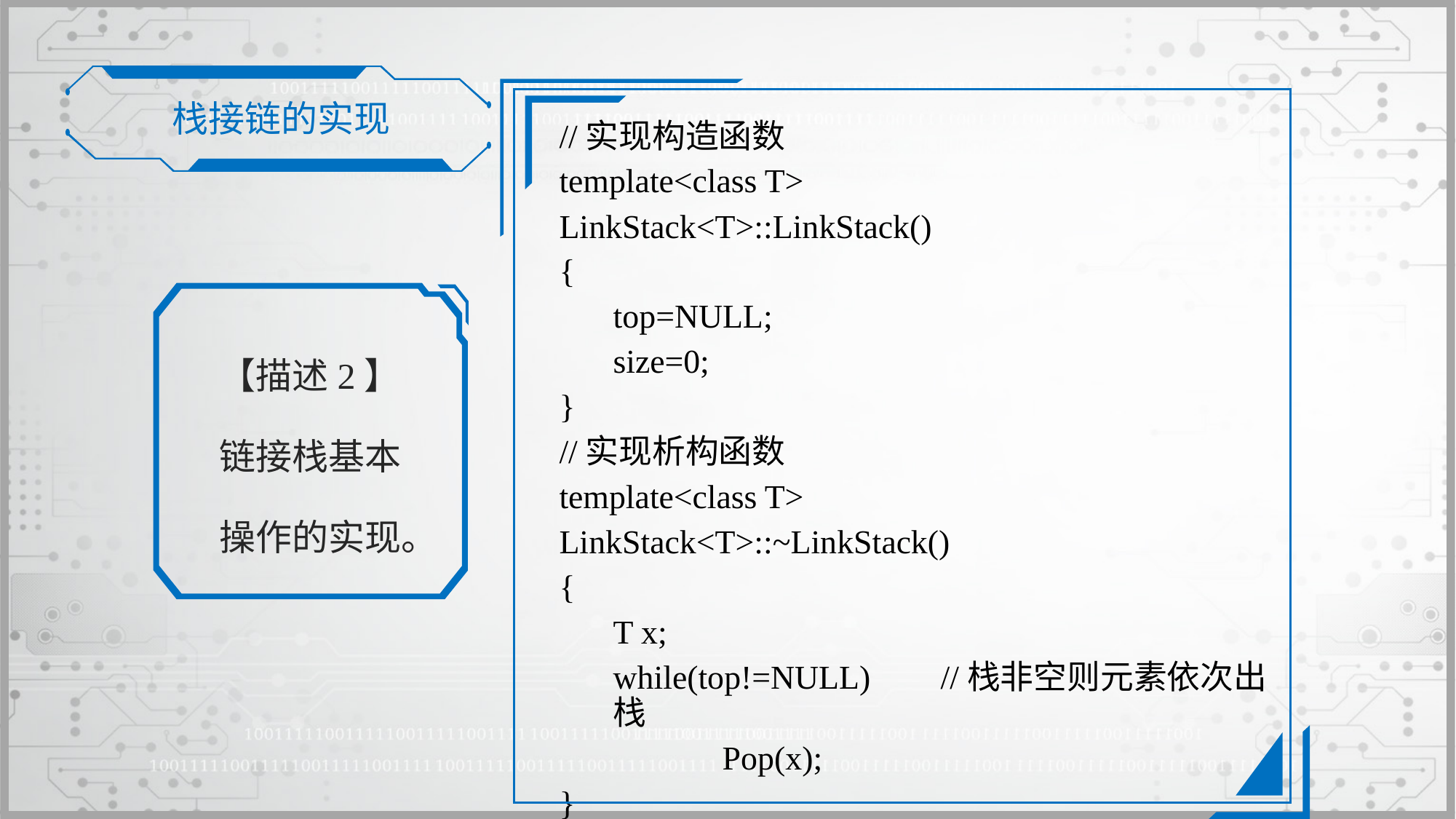

栈接链的实现

//实现构造函数
template<class T>
LinkStack<T>::LinkStack()
{
	top=NULL;
	size=0;
}
//实现析构函数
template<class T>
LinkStack<T>::~LinkStack()
{
	T x;
	while(top!=NULL)	//栈非空则元素依次出栈
		Pop(x);
}

【描述2】
链接栈基本
操作的实现。